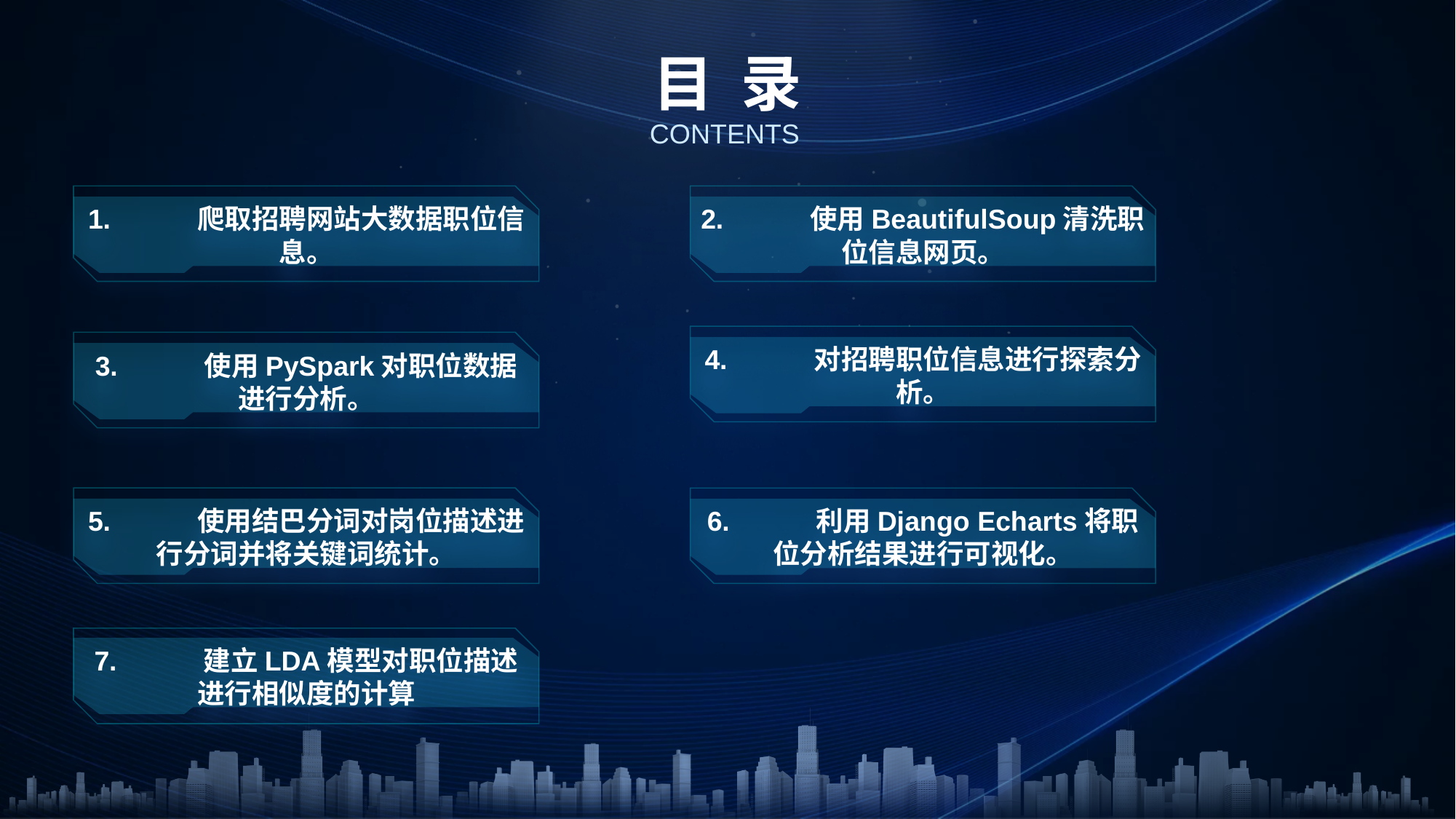

1.	爬取招聘网站大数据职位信息。

2.	使用BeautifulSoup清洗职位信息网页。

4.	对招聘职位信息进行探索分析。

3.	使用PySpark对职位数据进行分析。

5.	使用结巴分词对岗位描述进行分词并将关键词统计。

6.	利用Django Echarts将职位分析结果进行可视化。

7.	建立LDA模型对职位描述进行相似度的计算